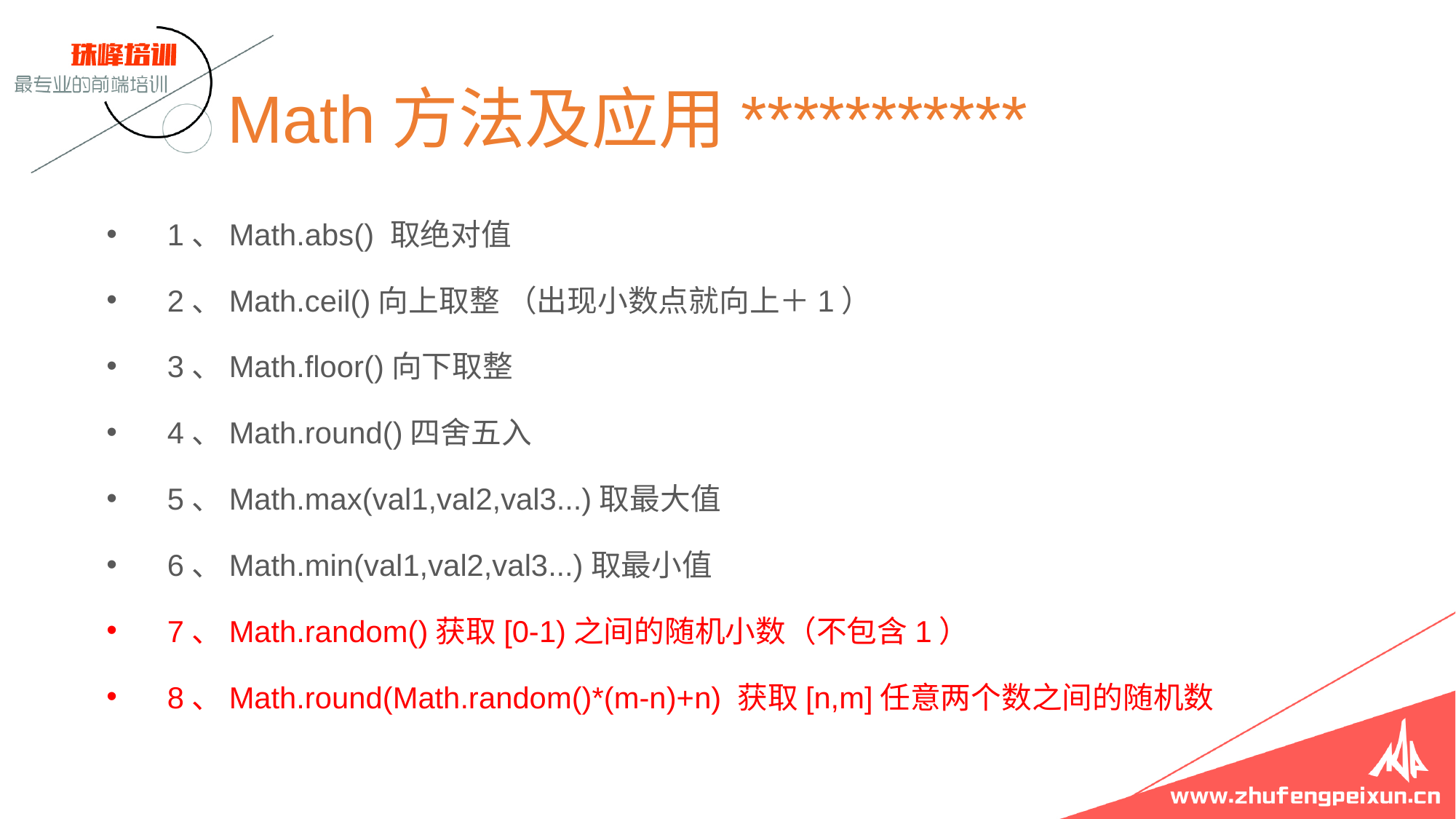

# Math方法及应用***********
    1、Math.abs() 取绝对值
    2、Math.ceil()向上取整 （出现小数点就向上＋1）
    3、Math.floor()向下取整
    4、Math.round()四舍五入
    5、Math.max(val1,val2,val3...)取最大值
    6、Math.min(val1,val2,val3...)取最小值
    7、Math.random()获取[0-1)之间的随机小数（不包含1）
    8、Math.round(Math.random()*(m-n)+n) 获取[n,m]任意两个数之间的随机数